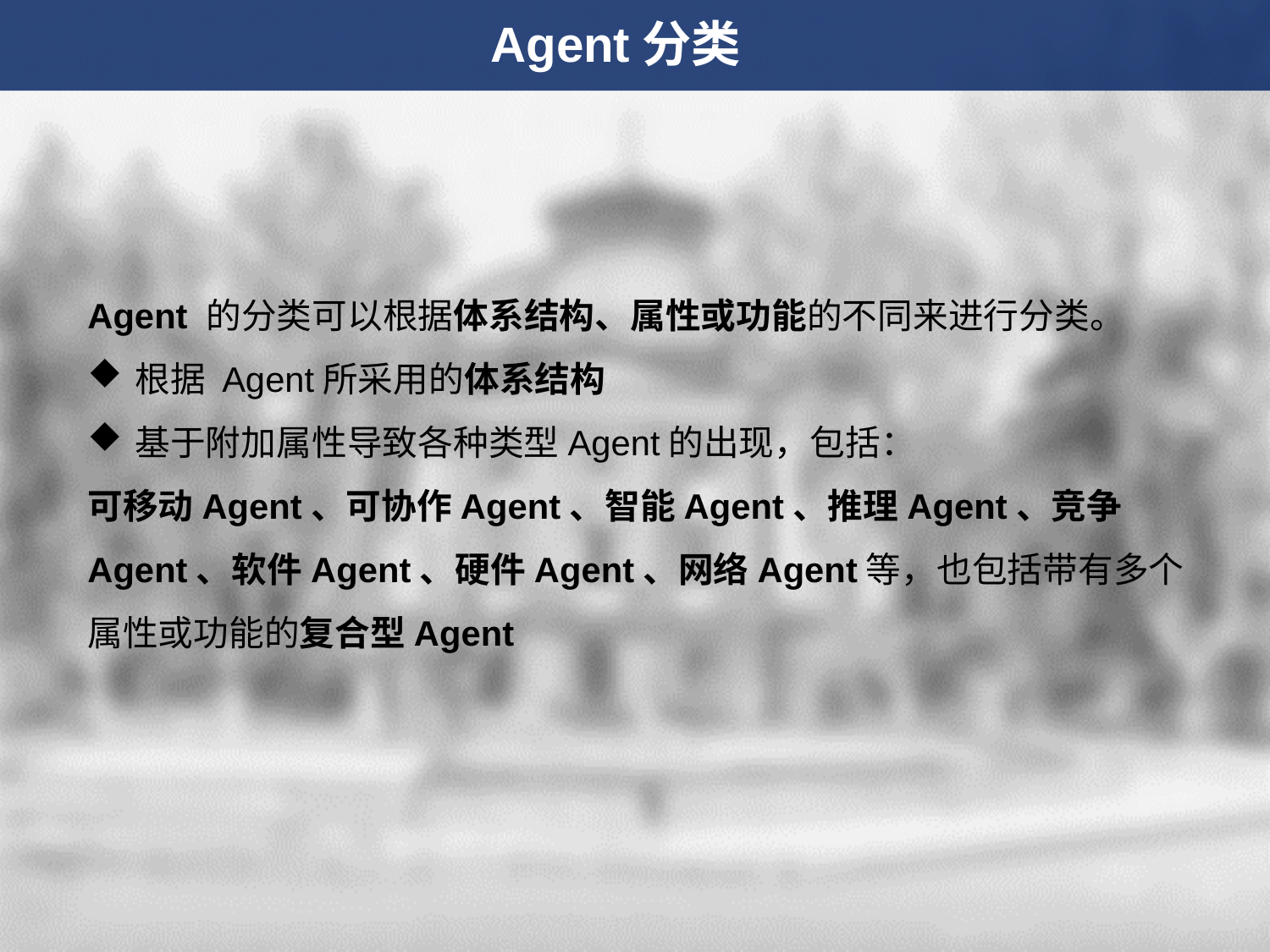

Agent分类
Agent 的分类可以根据体系结构、属性或功能的不同来进行分类。
根据 Agent所采用的体系结构
基于附加属性导致各种类型Agent的出现，包括：
可移动Agent、可协作Agent、智能Agent、推理Agent、竞争Agent、软件Agent、硬件Agent、网络Agent等，也包括带有多个属性或功能的复合型Agent